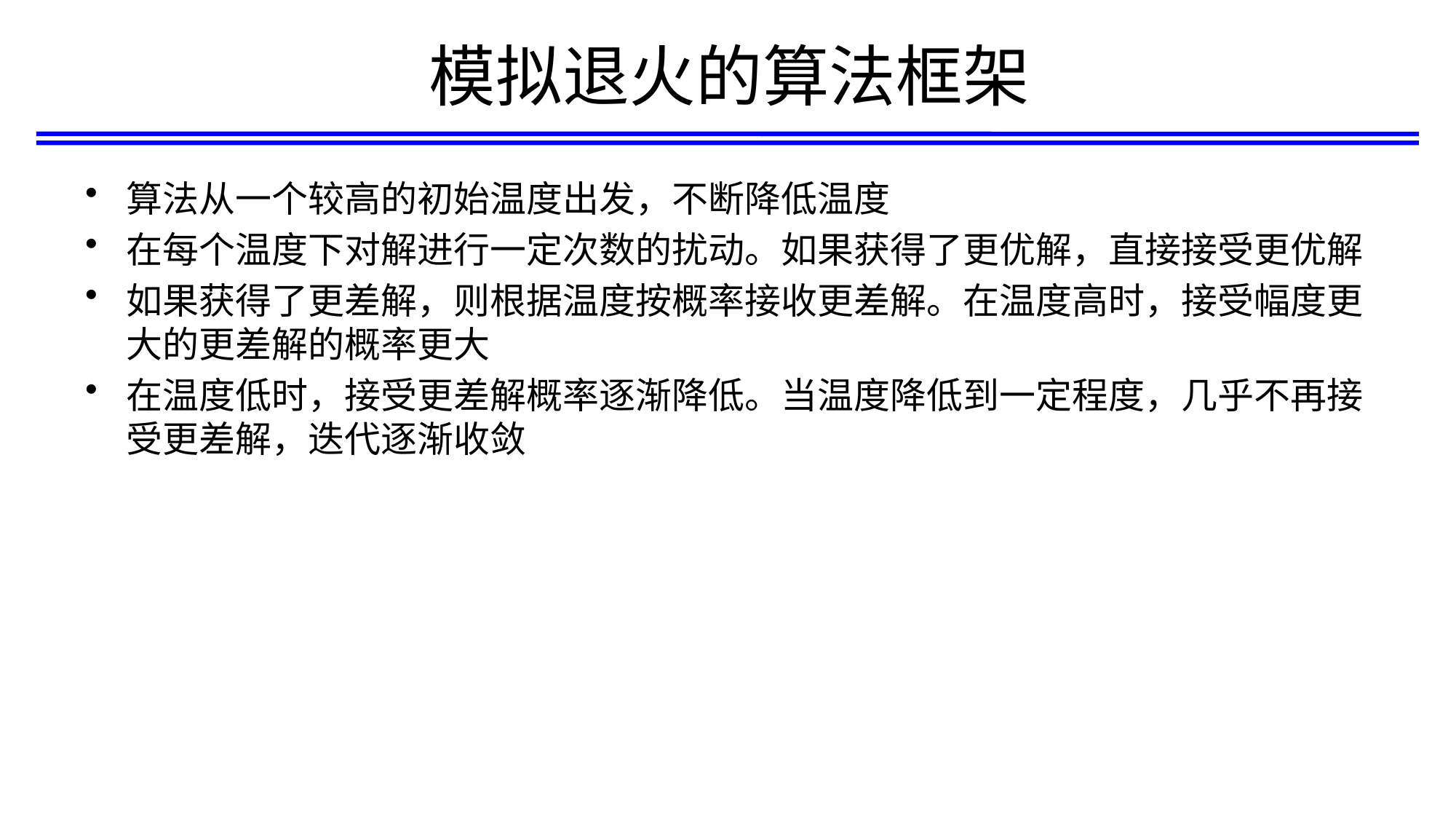

# 模拟退火的算法框架
算法从一个较高的初始温度出发，不断降低温度
在每个温度下对解进行一定次数的扰动。如果获得了更优解，直接接受更优解
如果获得了更差解，则根据温度按概率接收更差解。在温度高时，接受幅度更大的更差解的概率更大
在温度低时，接受更差解概率逐渐降低。当温度降低到一定程度，几乎不再接受更差解，迭代逐渐收敛